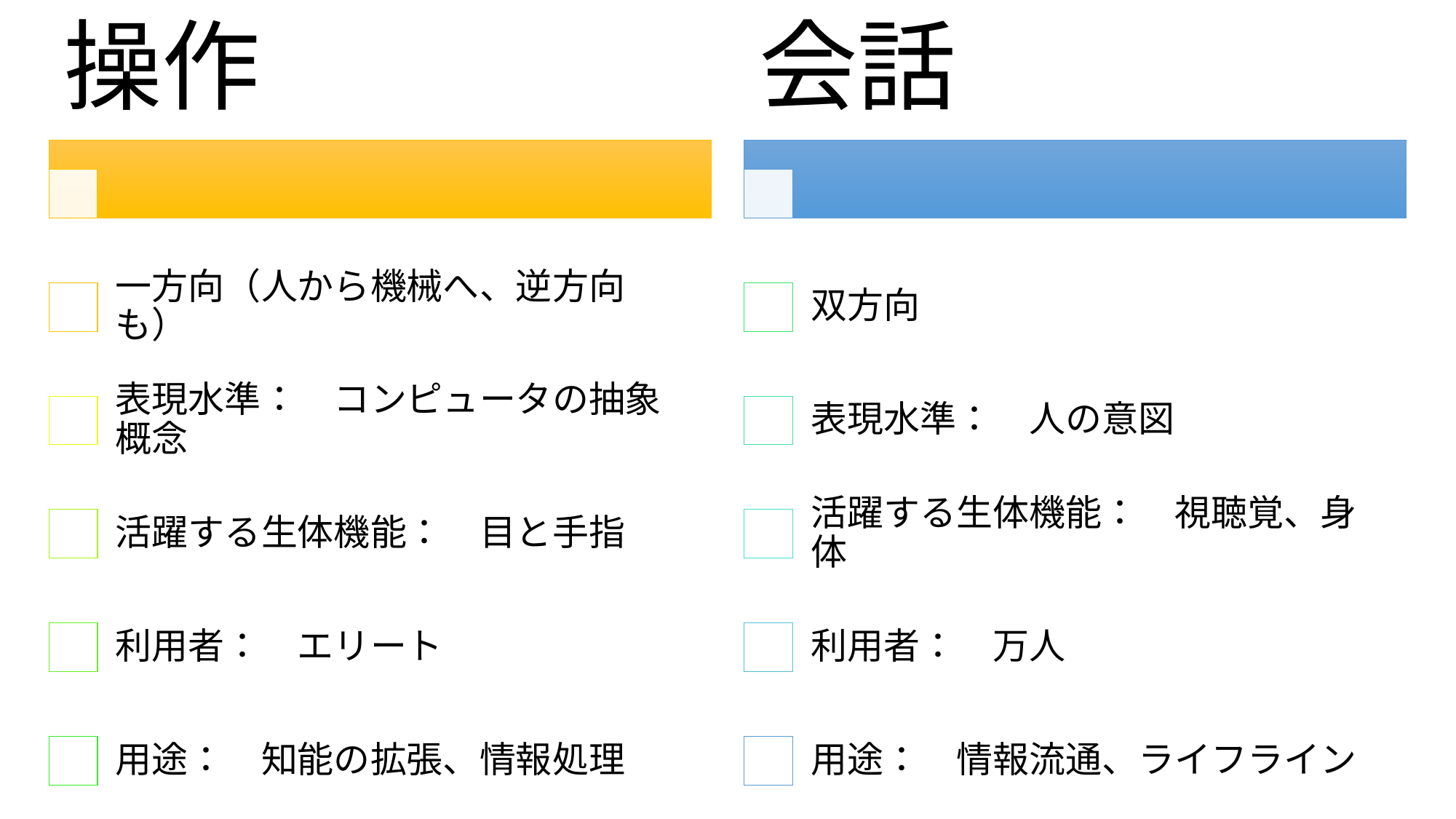

操作
一方向（人から機械へ、逆方向も）
表現水準：　コンピュータの抽象概念
活躍する生体機能：　目と手指
利用者：　エリート
用途：　知能の拡張、情報処理
会話
双方向
表現水準：　人の意図
活躍する生体機能：　視聴覚、身体
利用者：　万人
用途：　情報流通、ライフライン